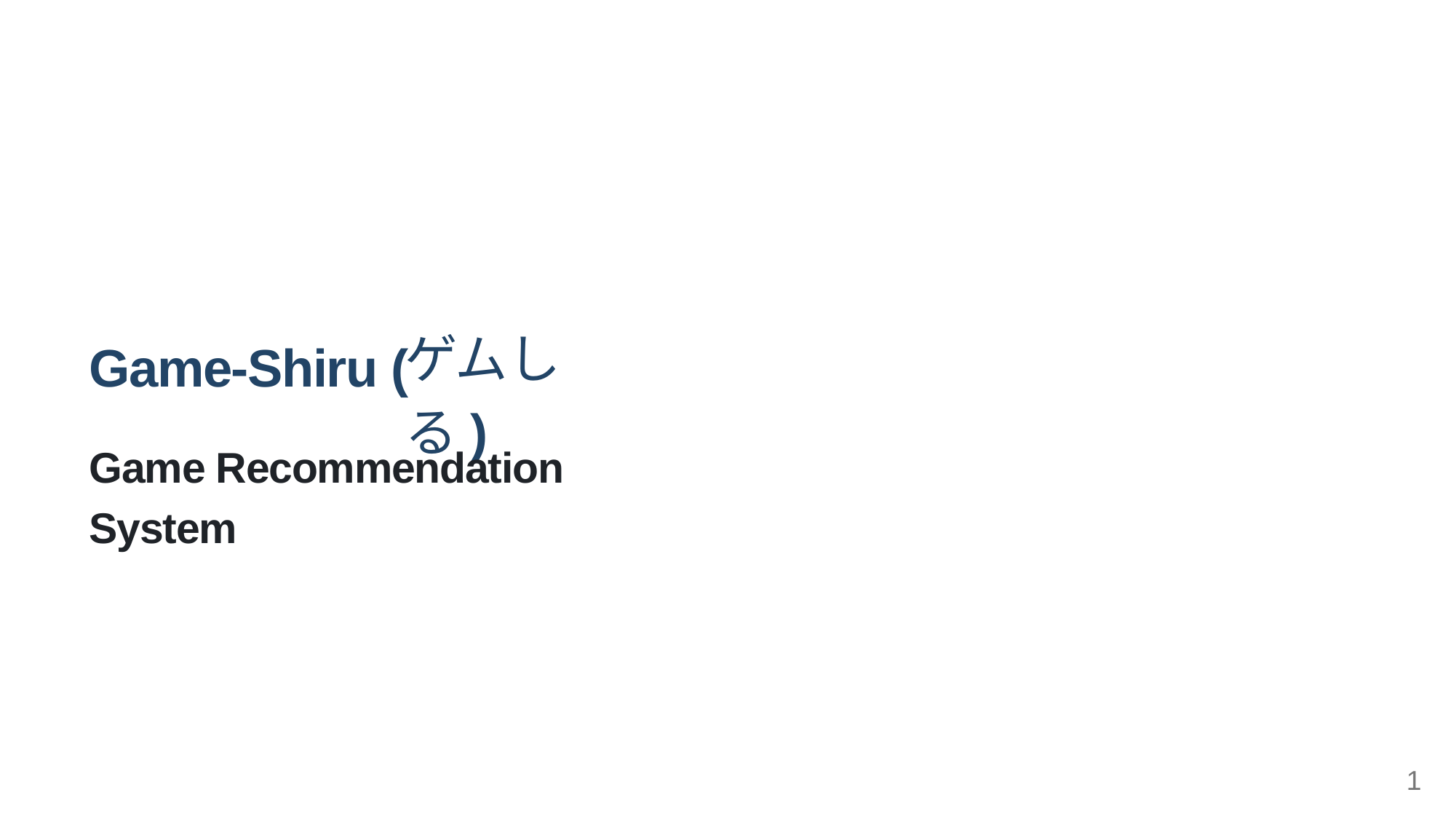

ゲムしる)
Game-Shiru (
Game Recommendation System
1